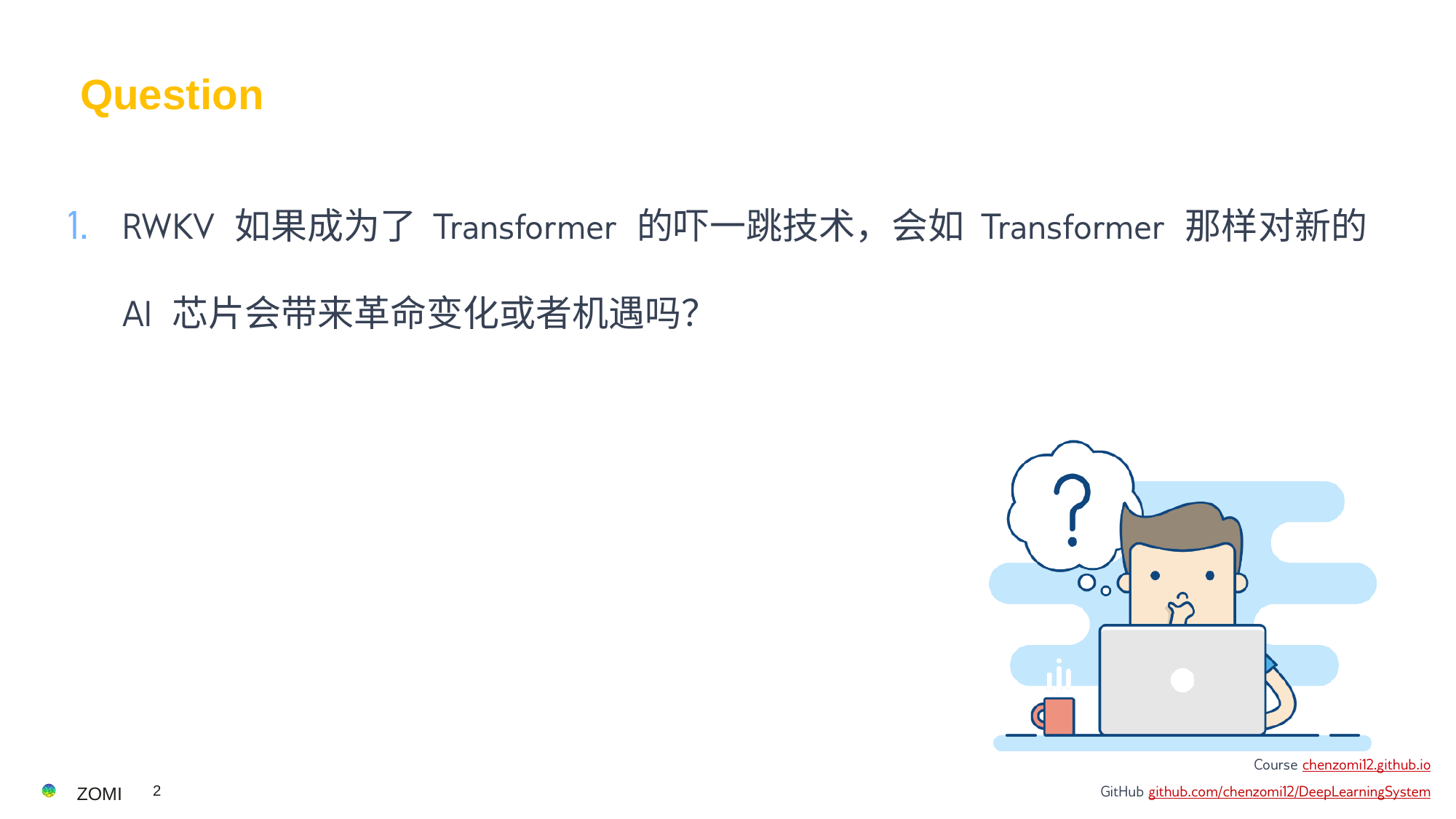

# Question
RWKV 如果成为了 Transformer 的吓一跳技术，会如 Transformer 那样对新的 AI 芯片会带来革命变化或者机遇吗？